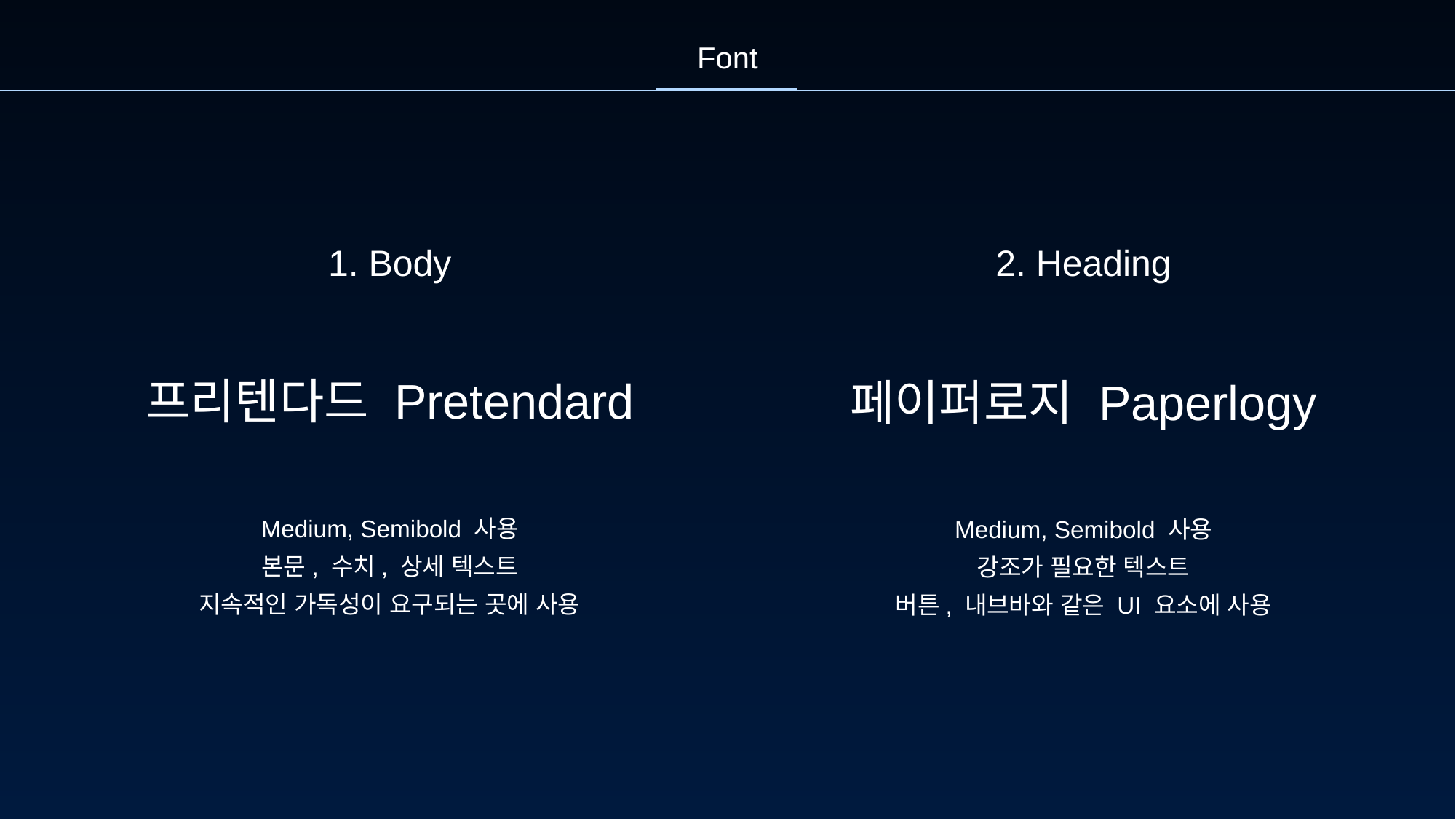

Font
1. Body
2. Heading
프리텐다드 Pretendard
페이퍼로지 Paperlogy
Medium, Semibold 사용
본문, 수치, 상세 텍스트
지속적인 가독성이 요구되는 곳에 사용
Medium, Semibold 사용
강조가 필요한 텍스트
버튼, 내브바와 같은 UI 요소에 사용